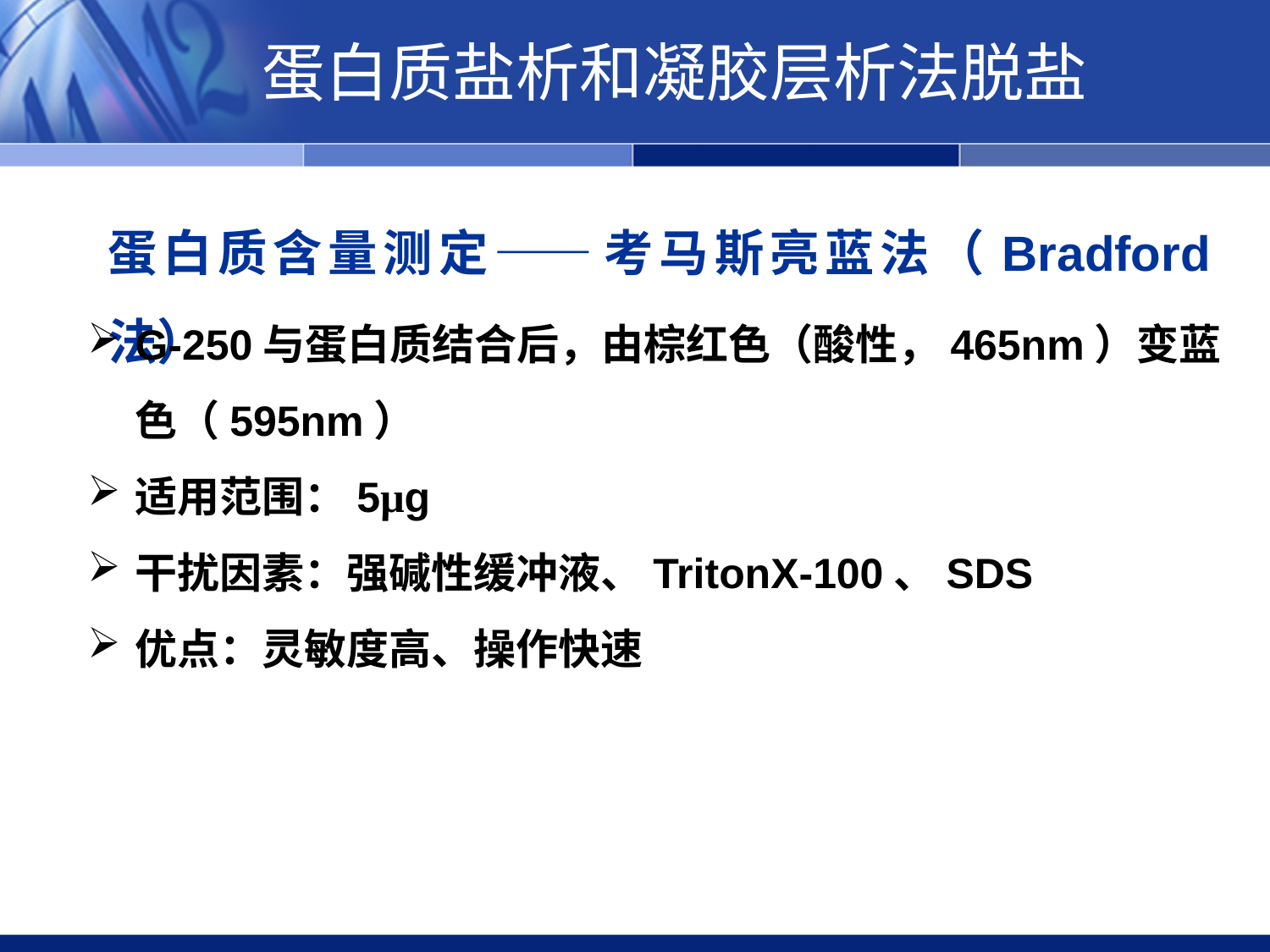

蛋白质盐析和凝胶层析法脱盐
蛋白质含量测定——考马斯亮蓝法（Bradford法）
G-250与蛋白质结合后，由棕红色（酸性，465nm）变蓝色（595nm）
适用范围：5μg
干扰因素：强碱性缓冲液、TritonX-100、SDS
优点：灵敏度高、操作快速